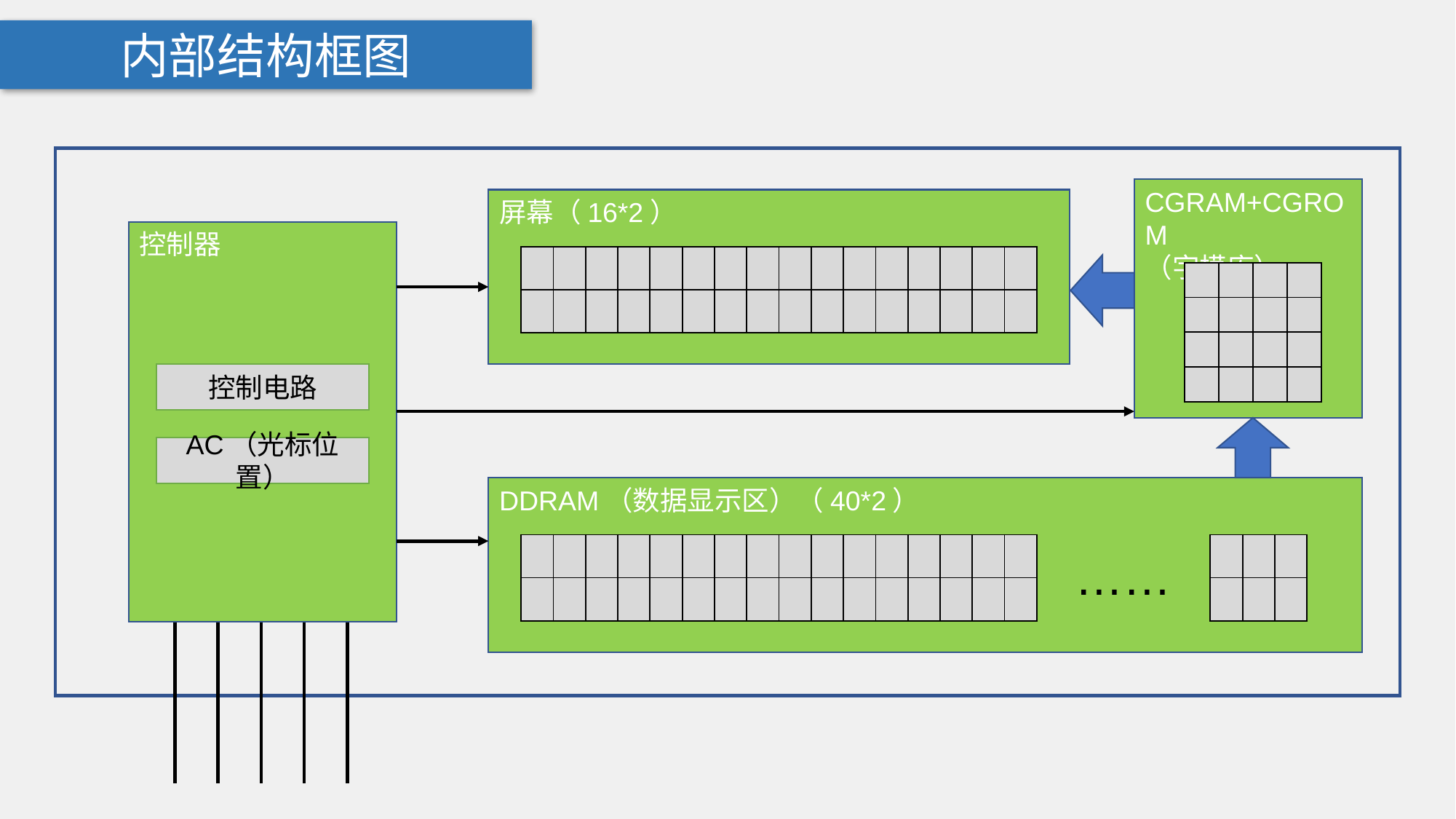

内部结构框图

CGRAM+CGROM
（字模库）
屏幕（16*2）
控制器
|  |  |  |  |  |  |  |  |  |  |  |  |  |  |  |  |
| --- | --- | --- | --- | --- | --- | --- | --- | --- | --- | --- | --- | --- | --- | --- | --- |
|  |  |  |  |  |  |  |  |  |  |  |  |  |  |  |  |

|  |  |  |  |
| --- | --- | --- | --- |
|  |  |  |  |
|  |  |  |  |
|  |  |  |  |
控制电路

AC（光标位置）
DDRAM（数据显示区）（40*2）
|  |  |  |  |  |  |  |  |  |  |  |  |  |  |  |  |
| --- | --- | --- | --- | --- | --- | --- | --- | --- | --- | --- | --- | --- | --- | --- | --- |
|  |  |  |  |  |  |  |  |  |  |  |  |  |  |  |  |
|  |  |  |
| --- | --- | --- |
|  |  |  |
……